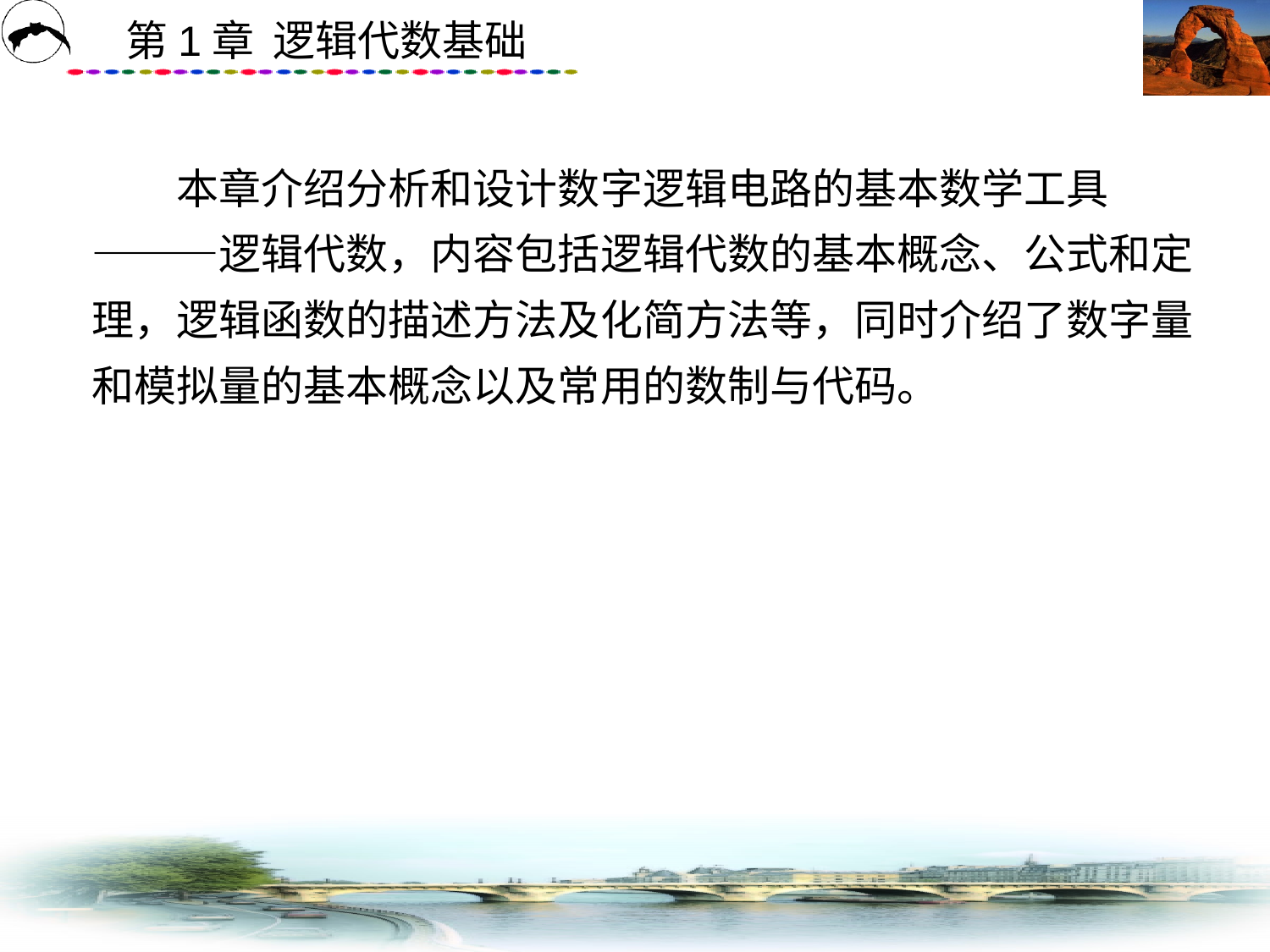

# 本章介绍分析和设计数字逻辑电路的基本数学工具———逻辑代数，内容包括逻辑代数的基本概念、公式和定理，逻辑函数的描述方法及化简方法等，同时介绍了数字量和模拟量的基本概念以及常用的数制与代码。